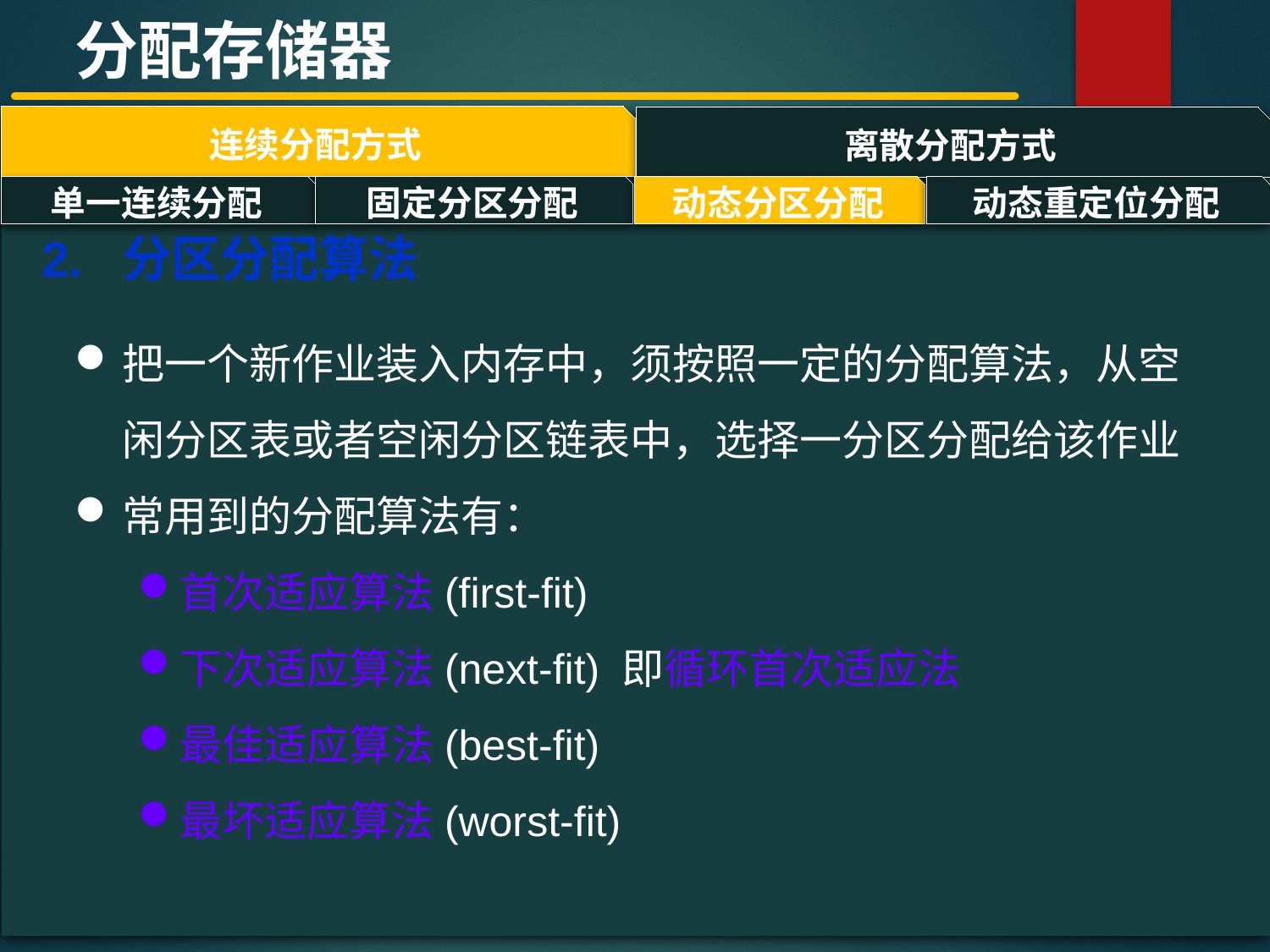

分配存储器
连续分配方式
离散分配方式
#
单一连续分配
固定分区分配
动态分区分配
动态重定位分配
2.  分区分配算法
把一个新作业装入内存中，须按照一定的分配算法，从空闲分区表或者空闲分区链表中，选择一分区分配给该作业
常用到的分配算法有：
首次适应算法(first-fit)
下次适应算法(next-fit) 即循环首次适应法
最佳适应算法(best-fit)
最坏适应算法(worst-fit)